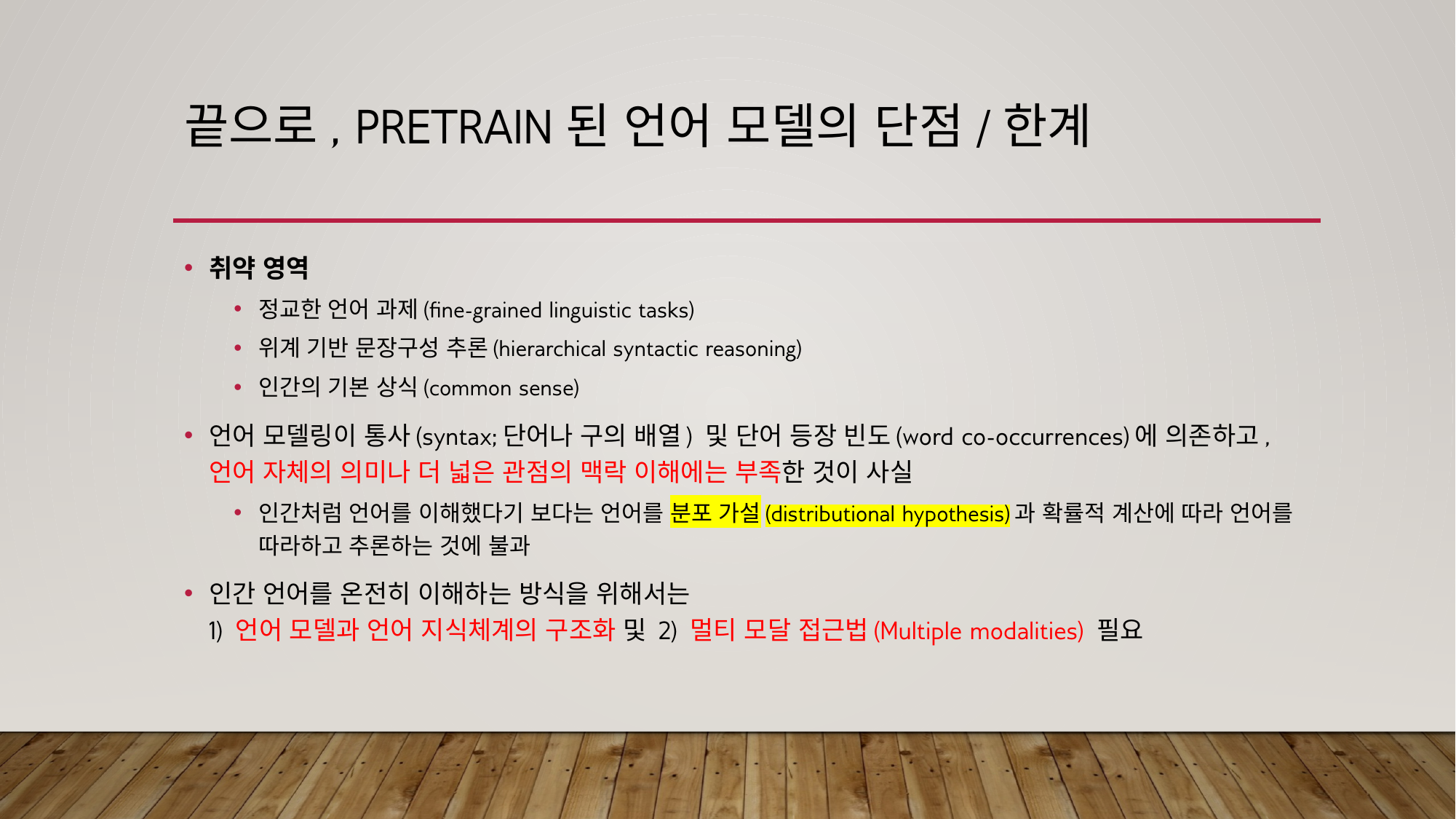

# 끝으로, Pretrain된 언어 모델의 단점/한계
취약 영역
정교한 언어 과제(fine-grained linguistic tasks)
위계 기반 문장구성 추론(hierarchical syntactic reasoning)
인간의 기본 상식(common sense)
언어 모델링이 통사(syntax;단어나 구의 배열) 및 단어 등장 빈도(word co-occurrences)에 의존하고, 언어 자체의 의미나 더 넓은 관점의 맥락 이해에는 부족한 것이 사실
인간처럼 언어를 이해했다기 보다는 언어를 분포 가설(distributional hypothesis)과 확률적 계산에 따라 언어를 따라하고 추론하는 것에 불과
인간 언어를 온전히 이해하는 방식을 위해서는
1) 언어 모델과 언어 지식체계의 구조화 및 2) 멀티 모달 접근법(Multiple modalities) 필요